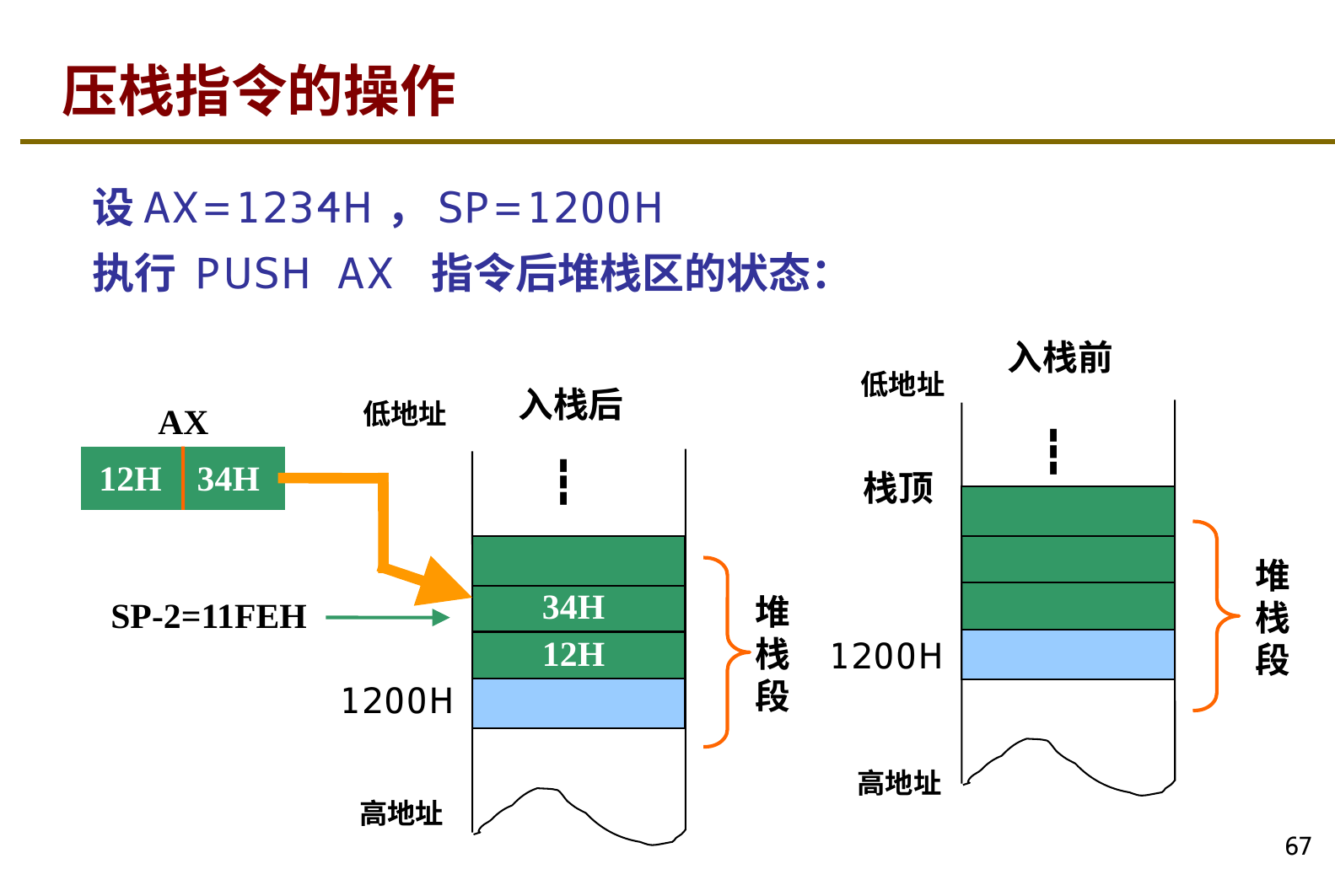

# 压栈指令的操作
设AX=1234H，SP=1200H
执行 PUSH  AX  指令后堆栈区的状态：
入栈前
低地址
入栈后
低地址
AX

┇

┇
 12H    34H

栈顶

堆栈段

34H

堆栈段

 SP-2=11FEH

12H
1200H

1200H

高地址

高地址
67